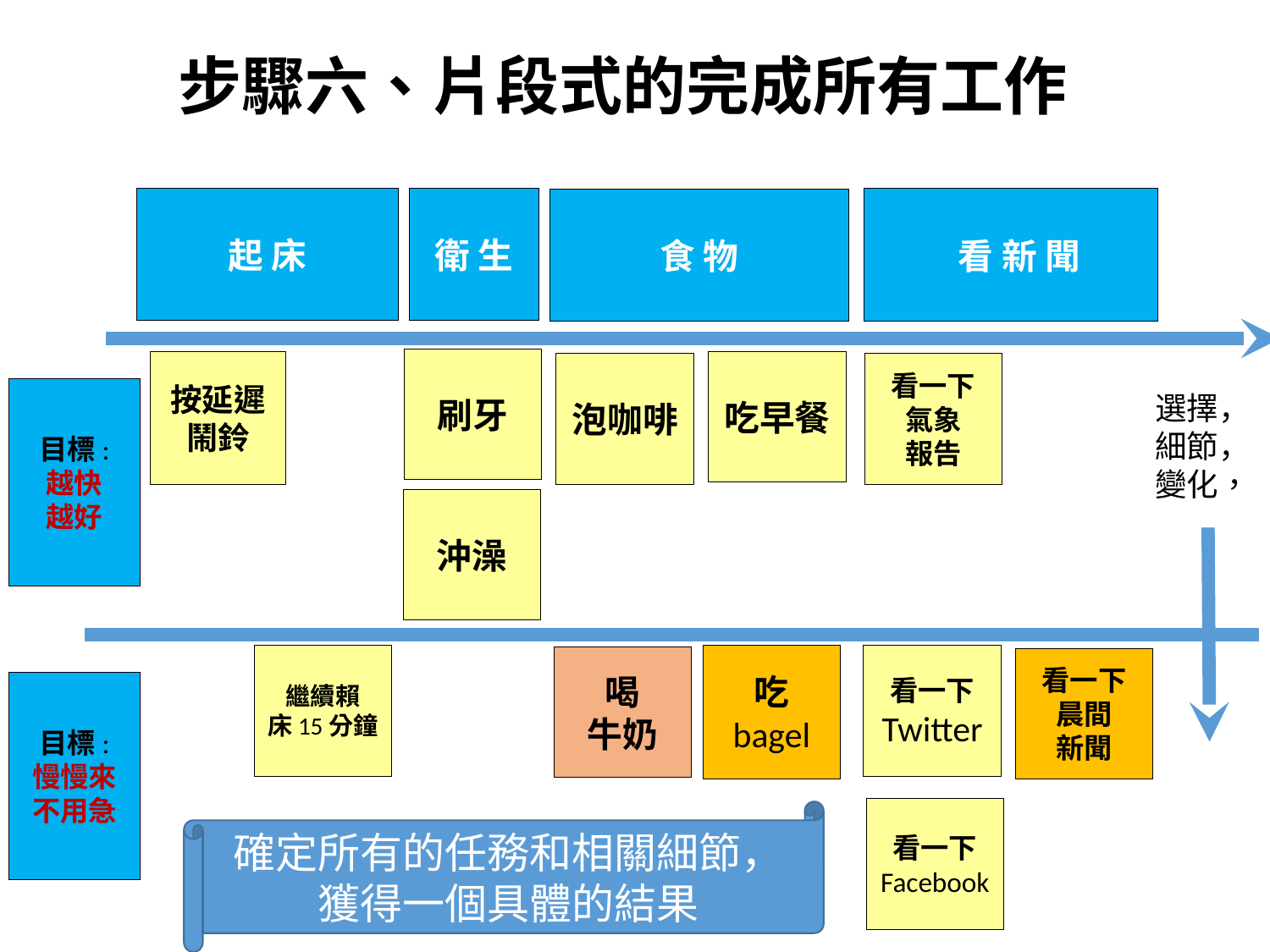

步驟六、片段式的完成所有工作
起 床
衛 生
 看 新 聞
食 物
刷牙
吃早餐
按延遲鬧鈴
泡咖啡
看一下氣象
報告
目標:
越快
越好
選擇，
細節，
變化，
沖澡
繼續賴
床15分鐘
吃 bagel
看一下
Twitter
喝
牛奶
看一下
晨間
新聞
目標:
慢慢來
不用急
看一下 Facebook
確定所有的任務和相關細節，獲得一個具體的結果